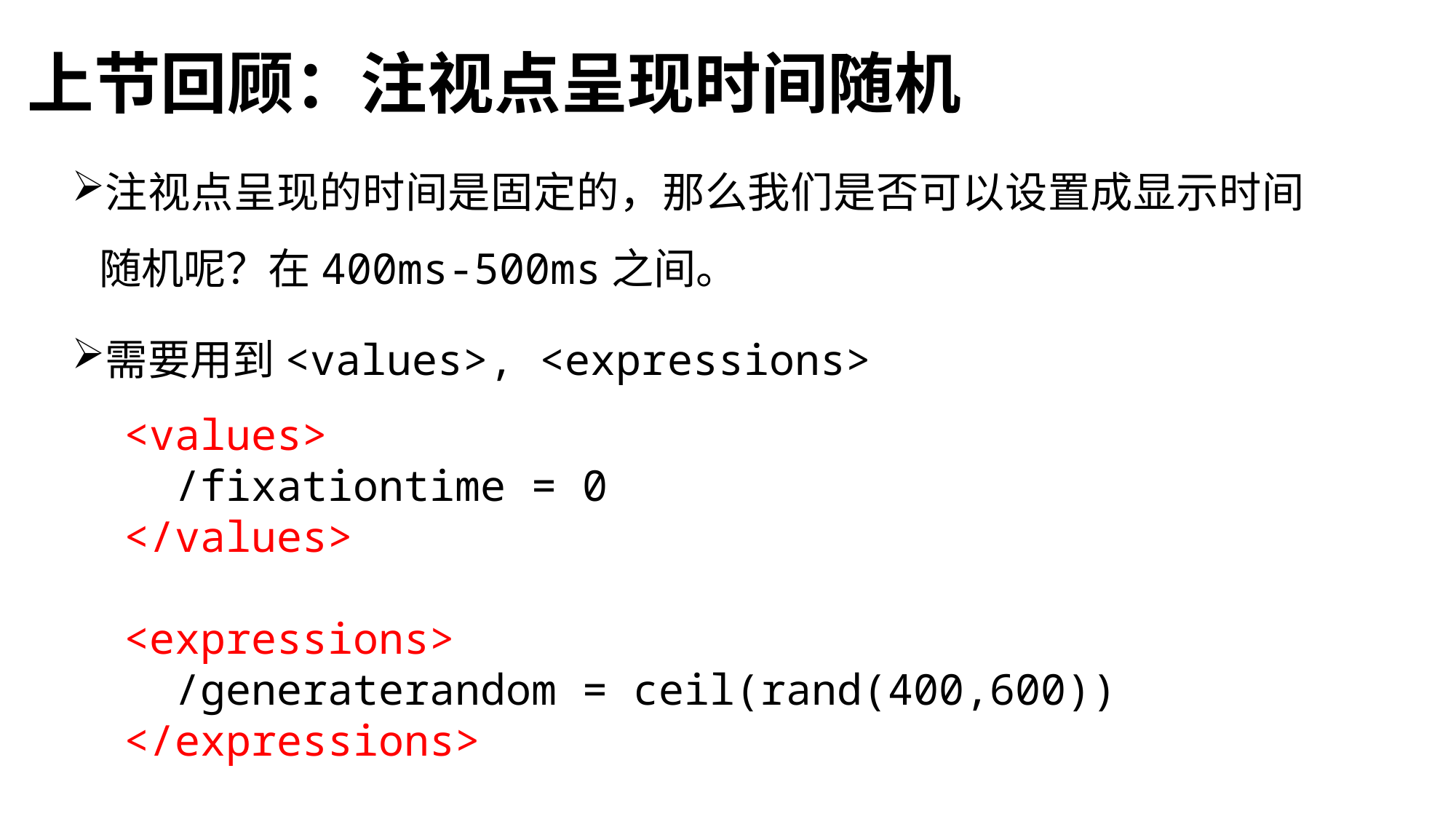

# 上节回顾：注视点呈现时间随机
注视点呈现的时间是固定的，那么我们是否可以设置成显示时间随机呢？在400ms-500ms之间。
需要用到<values>, <expressions>

<values>
  /fixationtime = 0
</values>

<expressions>
  /generaterandom = ceil(rand(400,600))
</expressions>